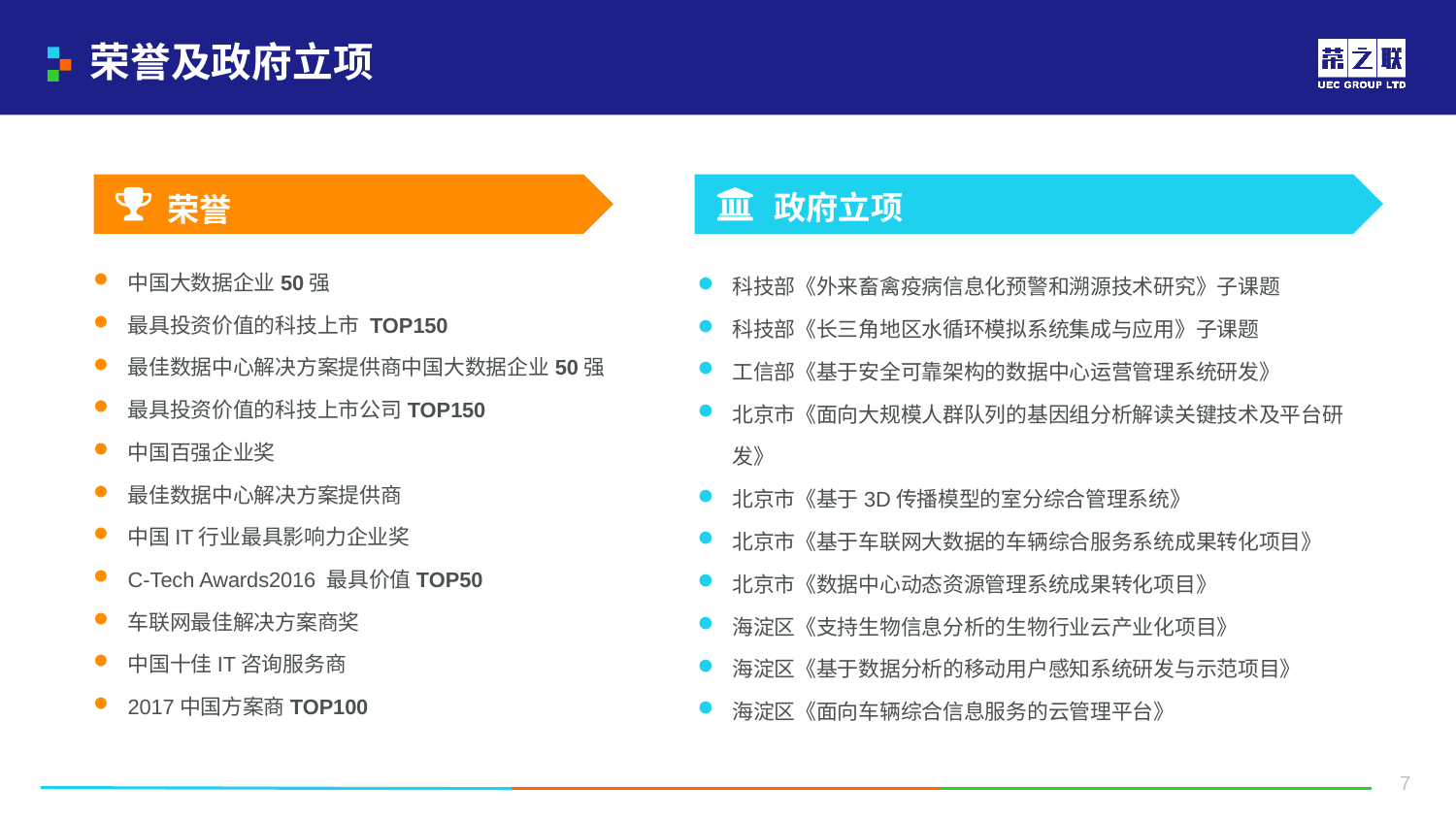

# 荣誉及政府立项
政府立项
荣誉

中国大数据企业50强
最具投资价值的科技上市 TOP150
最佳数据中心解决方案提供商中国大数据企业50强
最具投资价值的科技上市公司TOP150
中国百强企业奖
最佳数据中心解决方案提供商
中国IT行业最具影响力企业奖
C-Tech Awards2016 最具价值TOP50
车联网最佳解决方案商奖
中国十佳IT咨询服务商
2017中国方案商TOP100
科技部《外来畜禽疫病信息化预警和溯源技术研究》子课题
科技部《长三角地区水循环模拟系统集成与应用》子课题
工信部《基于安全可靠架构的数据中心运营管理系统研发》
北京市《面向大规模人群队列的基因组分析解读关键技术及平台研发》
北京市《基于3D传播模型的室分综合管理系统》
北京市《基于车联网大数据的车辆综合服务系统成果转化项目》
北京市《数据中心动态资源管理系统成果转化项目》
海淀区《支持生物信息分析的生物行业云产业化项目》
海淀区《基于数据分析的移动用户感知系统研发与示范项目》
海淀区《面向车辆综合信息服务的云管理平台》